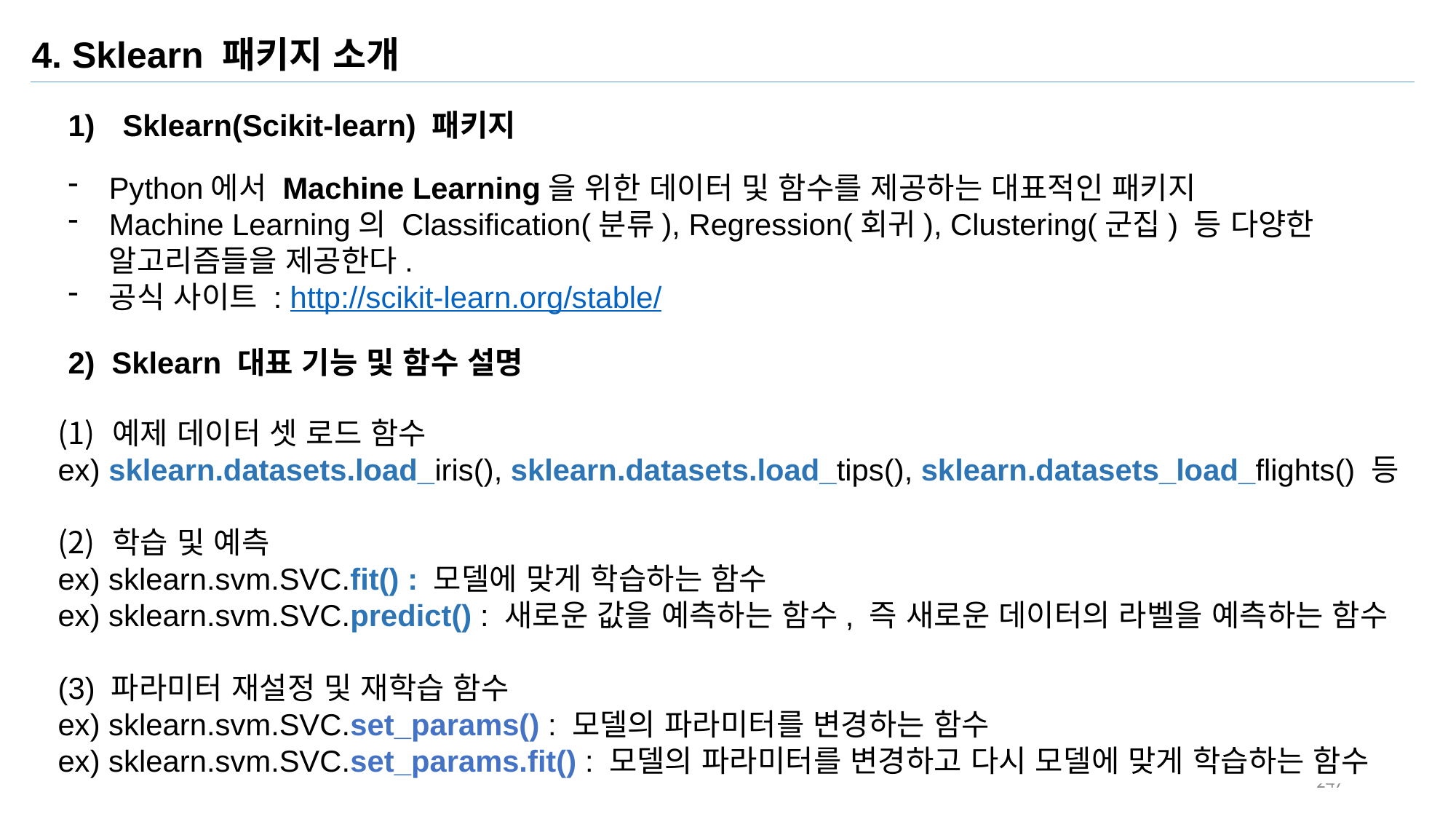

4. Sklearn 패키지 소개
Sklearn(Scikit-learn) 패키지
Python에서 Machine Learning을 위한 데이터 및 함수를 제공하는 대표적인 패키지
Machine Learning의 Classification(분류), Regression(회귀), Clustering(군집) 등 다양한 알고리즘들을 제공한다.
공식 사이트 : http://scikit-learn.org/stable/
2)  Sklearn 대표 기능 및 함수 설명
예제 데이터 셋 로드 함수
ex) sklearn.datasets.load_iris(), sklearn.datasets.load_tips(), sklearn.datasets_load_flights() 등

학습 및 예측
ex) sklearn.svm.SVC.fit() : 모델에 맞게 학습하는 함수
ex) sklearn.svm.SVC.predict() : 새로운 값을 예측하는 함수, 즉 새로운 데이터의 라벨을 예측하는 함수

(3) 파라미터 재설정 및 재학습 함수
ex) sklearn.svm.SVC.set_params() : 모델의 파라미터를 변경하는 함수
ex) sklearn.svm.SVC.set_params.fit() : 모델의 파라미터를 변경하고 다시 모델에 맞게 학습하는 함수
247